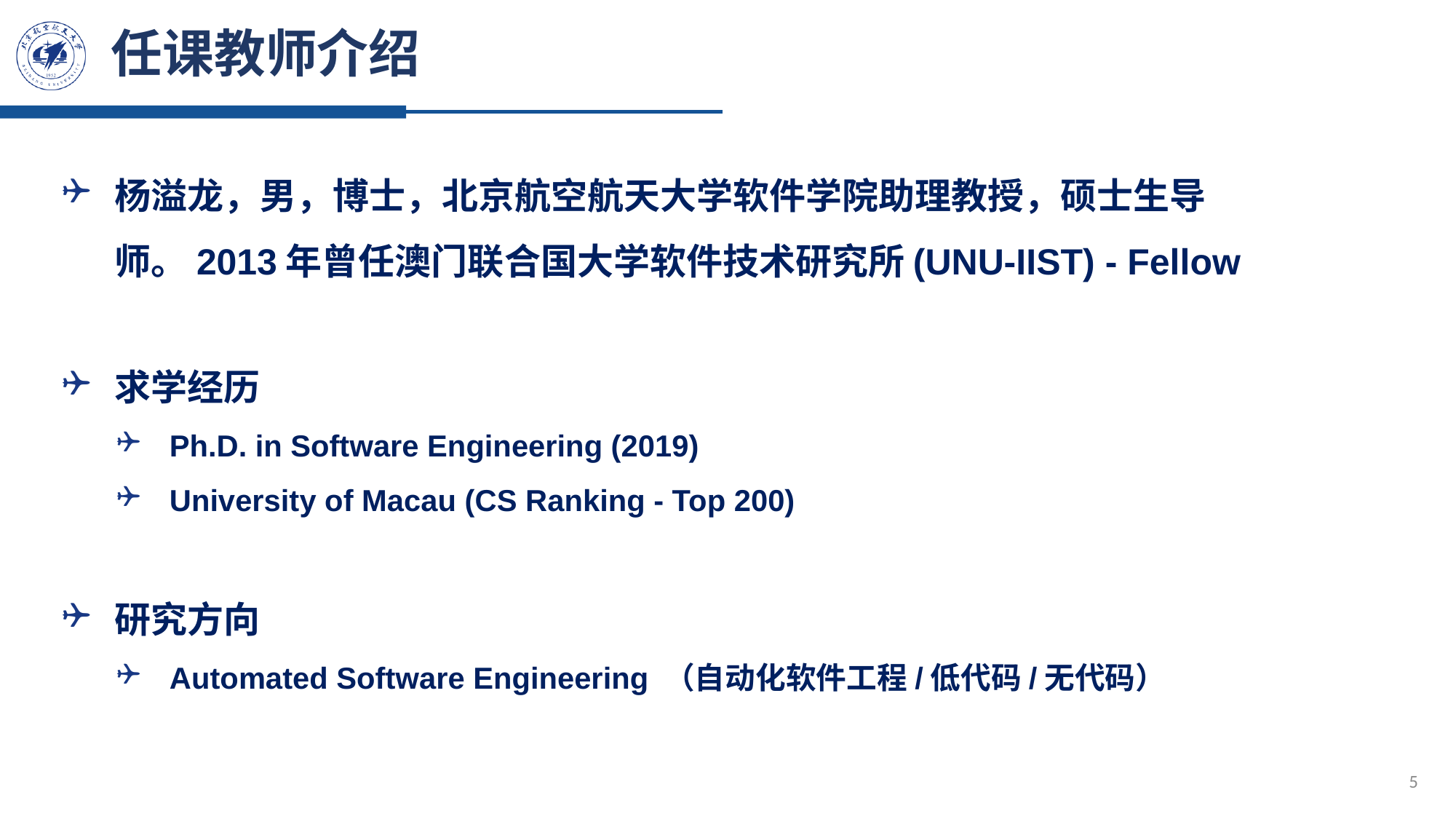

# 任课教师介绍
杨溢龙，男，博士，北京航空航天大学软件学院助理教授，硕士生导师。2013年曾任澳门联合国大学软件技术研究所(UNU-IIST) - Fellow

求学经历
Ph.D. in Software Engineering (2019)
University of Macau (CS Ranking - Top 200)

研究方向
Automated Software Engineering （自动化软件工程/低代码/无代码）
5